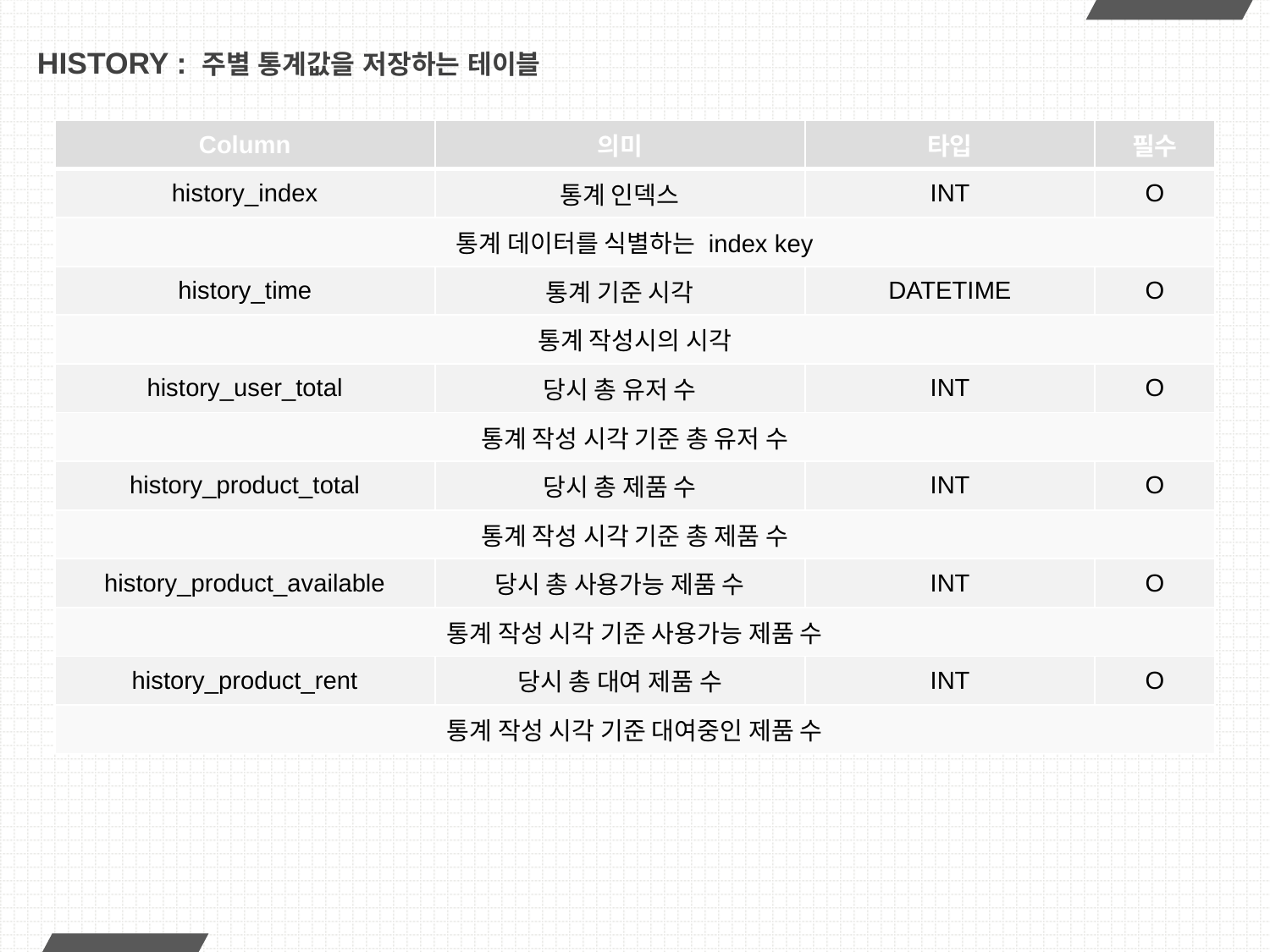

# HISTORY : 주별 통계값을 저장하는 테이블
| Column | 의미 | 타입 | 필수 |
| --- | --- | --- | --- |
| history\_index | 통계 인덱스 | INT | O |
| 통계 데이터를 식별하는 index key |  |  |  |
| history\_time | 통계 기준 시각 | DATETIME | O |
| 통계 작성시의 시각 |  |  |  |
| history\_user\_total | 당시 총 유저 수 | INT | O |
| 통계 작성 시각 기준 총 유저 수 |  |  |  |
| history\_product\_total | 당시 총 제품 수 | INT | O |
| 통계 작성 시각 기준 총 제품 수 |  |  |  |
| history\_product\_available | 당시 총 사용가능 제품 수 | INT | O |
| 통계 작성 시각 기준 사용가능 제품 수 |  |  |  |
| history\_product\_rent | 당시 총 대여 제품 수 | INT | O |
| 통계 작성 시각 기준 대여중인 제품 수 |  |  |  |